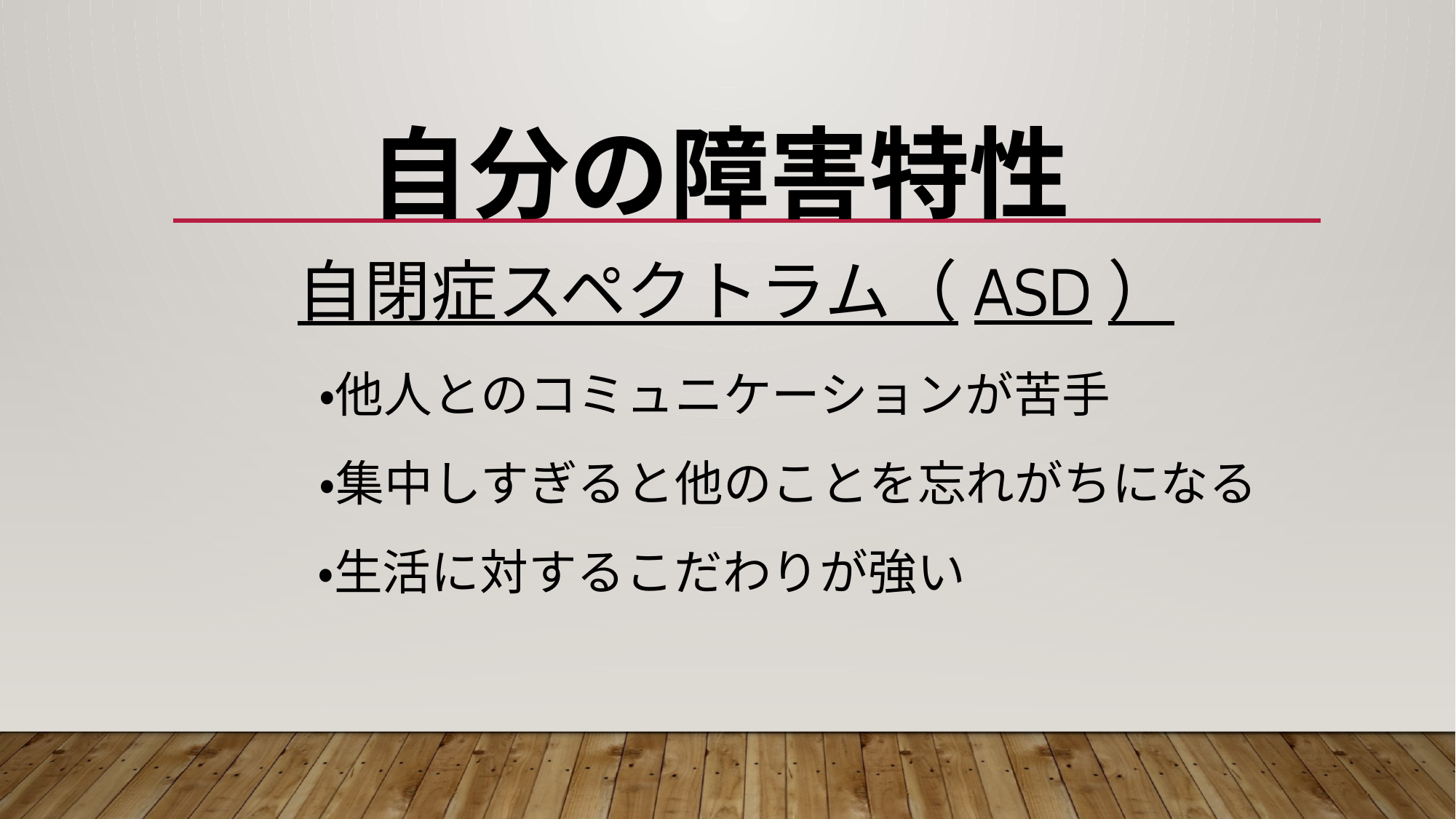

# 自分の障害特性
自閉症スペクトラム（ASD）
・他人とのコミュニケーションが苦手
・集中しすぎると他のことを忘れがちになる
・生活に対するこだわりが強い